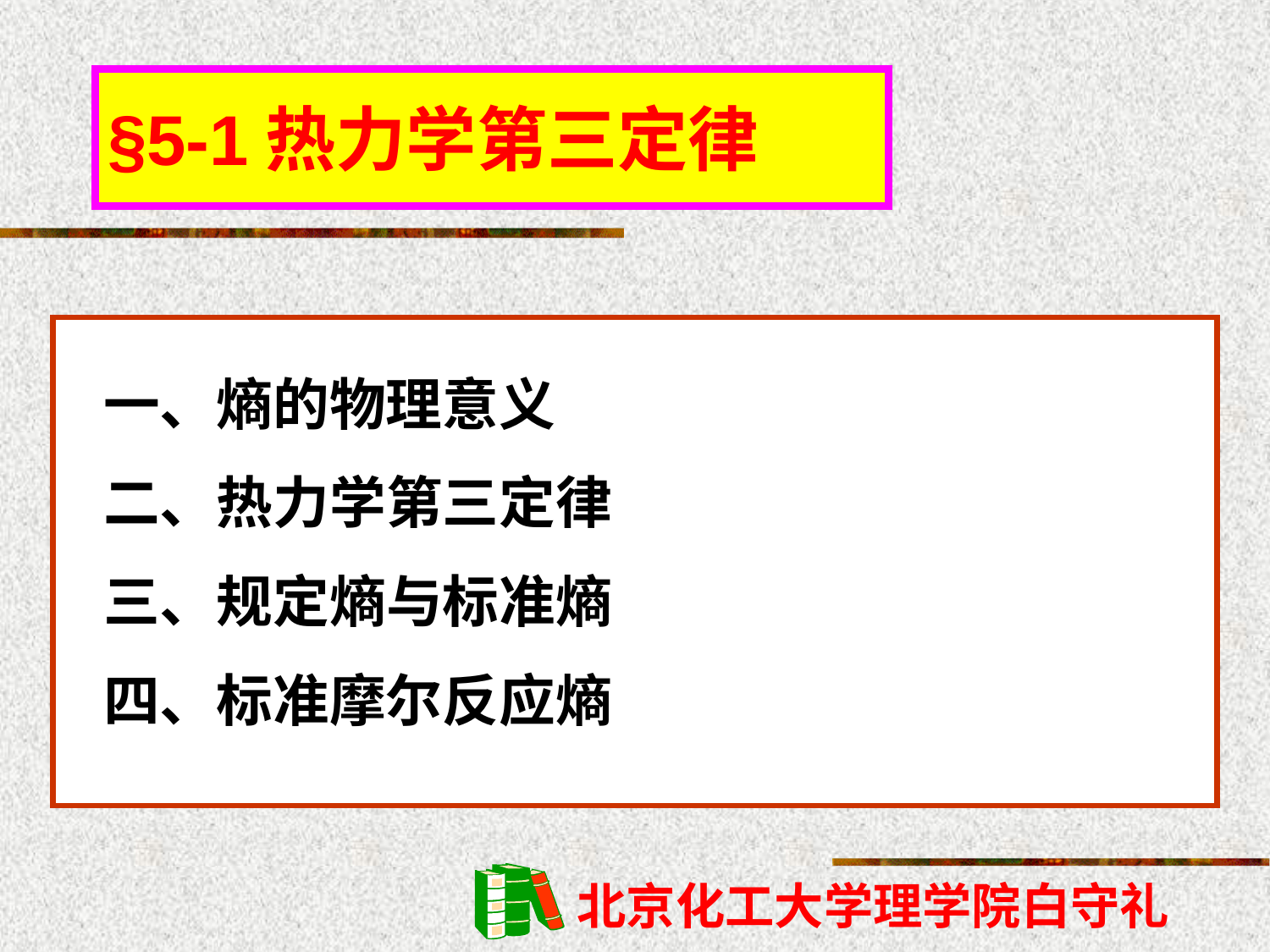

§5-1热力学第三定律

一、熵的物理意义
二、热力学第三定律
三、规定熵与标准熵
四、标准摩尔反应熵